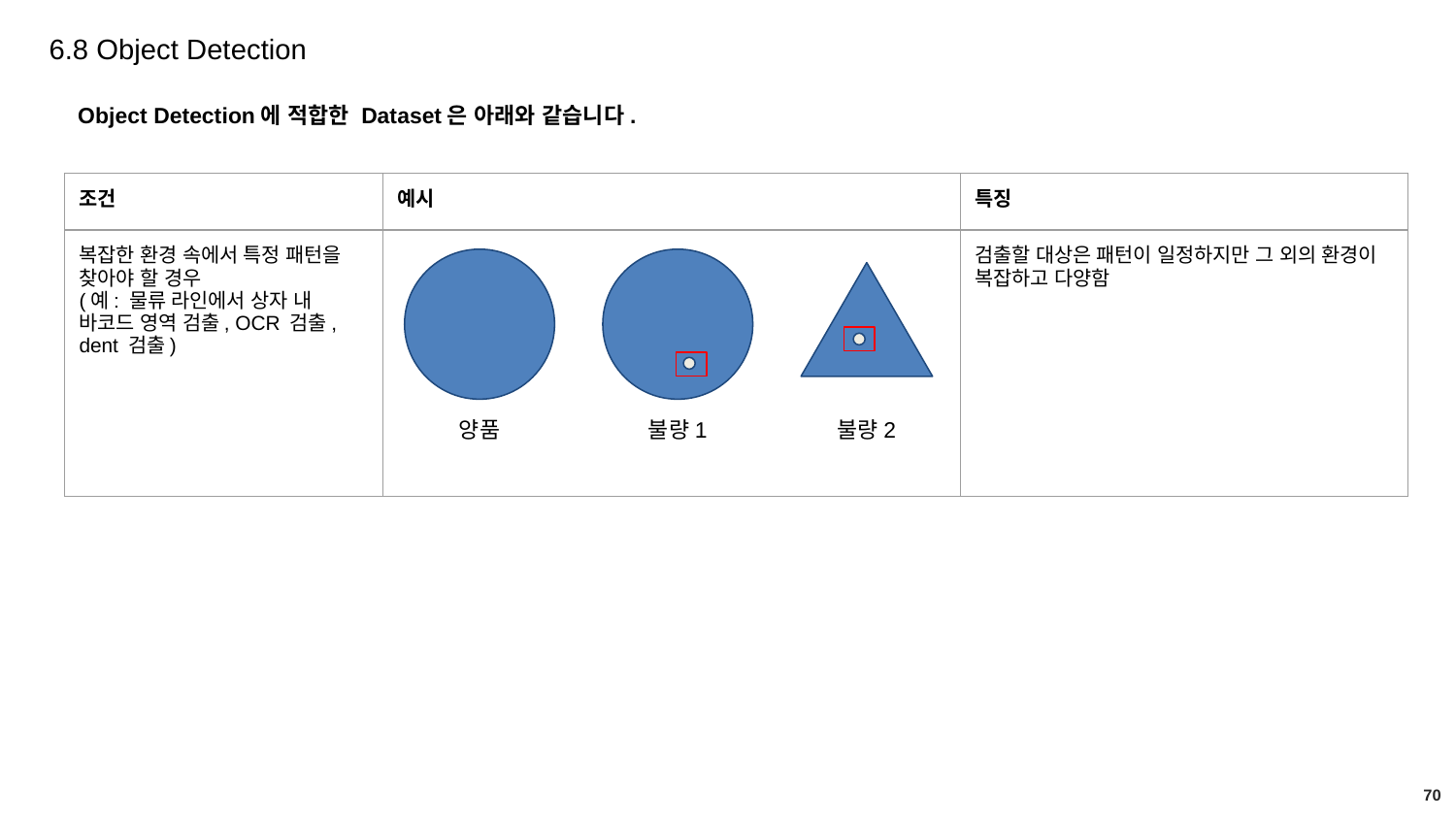

6.8 Object Detection
Object Detection에 적합한 Dataset은 아래와 같습니다.
| 조건 | 예시 | 특징 |
| --- | --- | --- |
| 복잡한 환경 속에서 특정 패턴을 찾아야 할 경우 (예: 물류 라인에서 상자 내 바코드 영역 검출, OCR 검출, dent 검출) |  | 검출할 대상은 패턴이 일정하지만 그 외의 환경이 복잡하고 다양함 |

양품
불량1
불량2
70